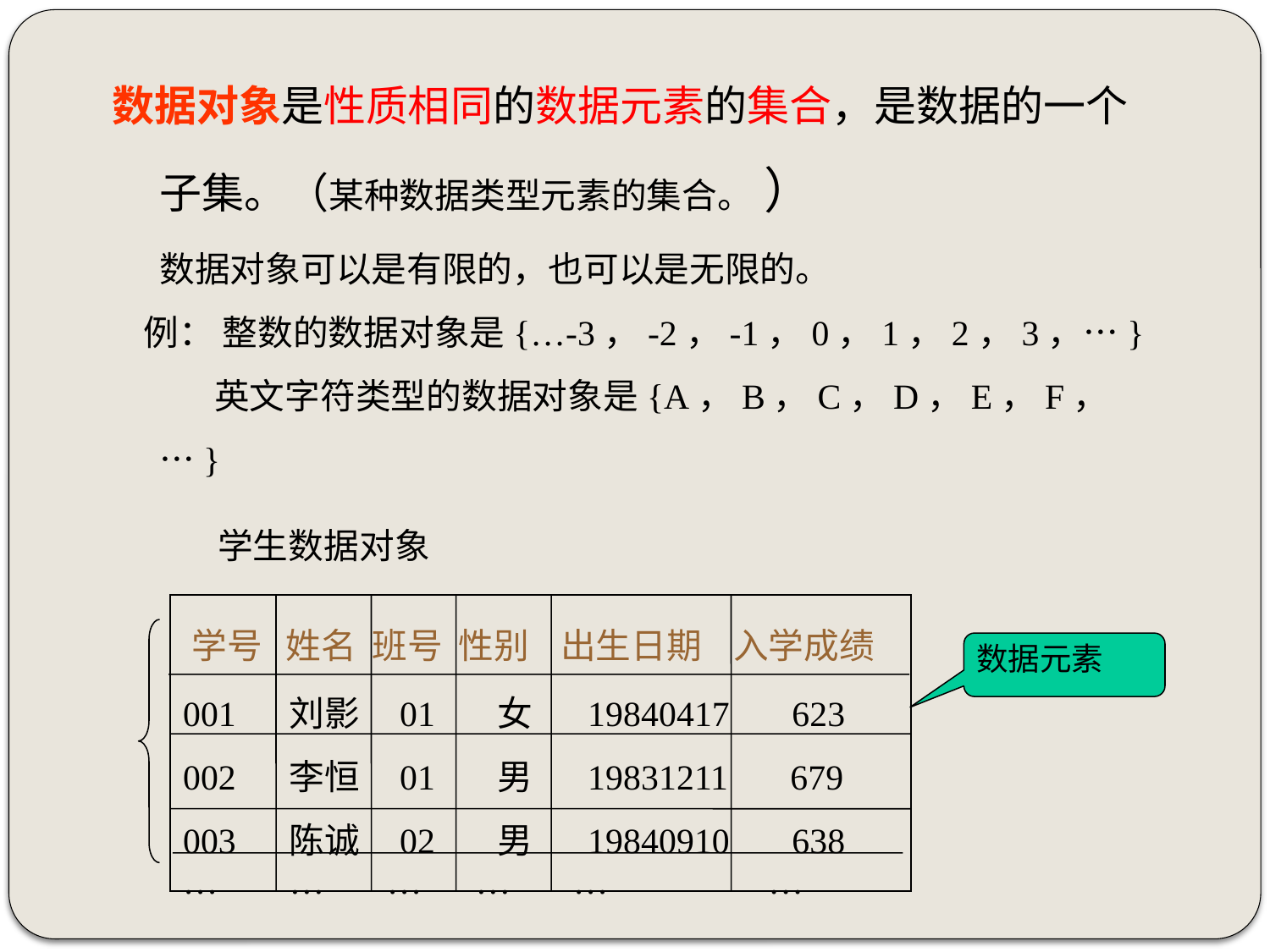

数据对象是性质相同的数据元素的集合，是数据的一个子集。（某种数据类型元素的集合。 ）
     数据对象可以是有限的，也可以是无限的。
   例： 整数的数据对象是{…-3，-2，-1，0，1，2，3，…}
            英文字符类型的数据对象是{A，B，C，D，E，F，…}
          学生数据对象
      学号   姓名  班号  性别    出生日期    入学成绩
        001     刘影    01      女      19840417       623
        002     李恒    01      男      19831211       679
        003     陈诚    02      男      19840910       638
        …        …       …      …       …                  …

数据元素